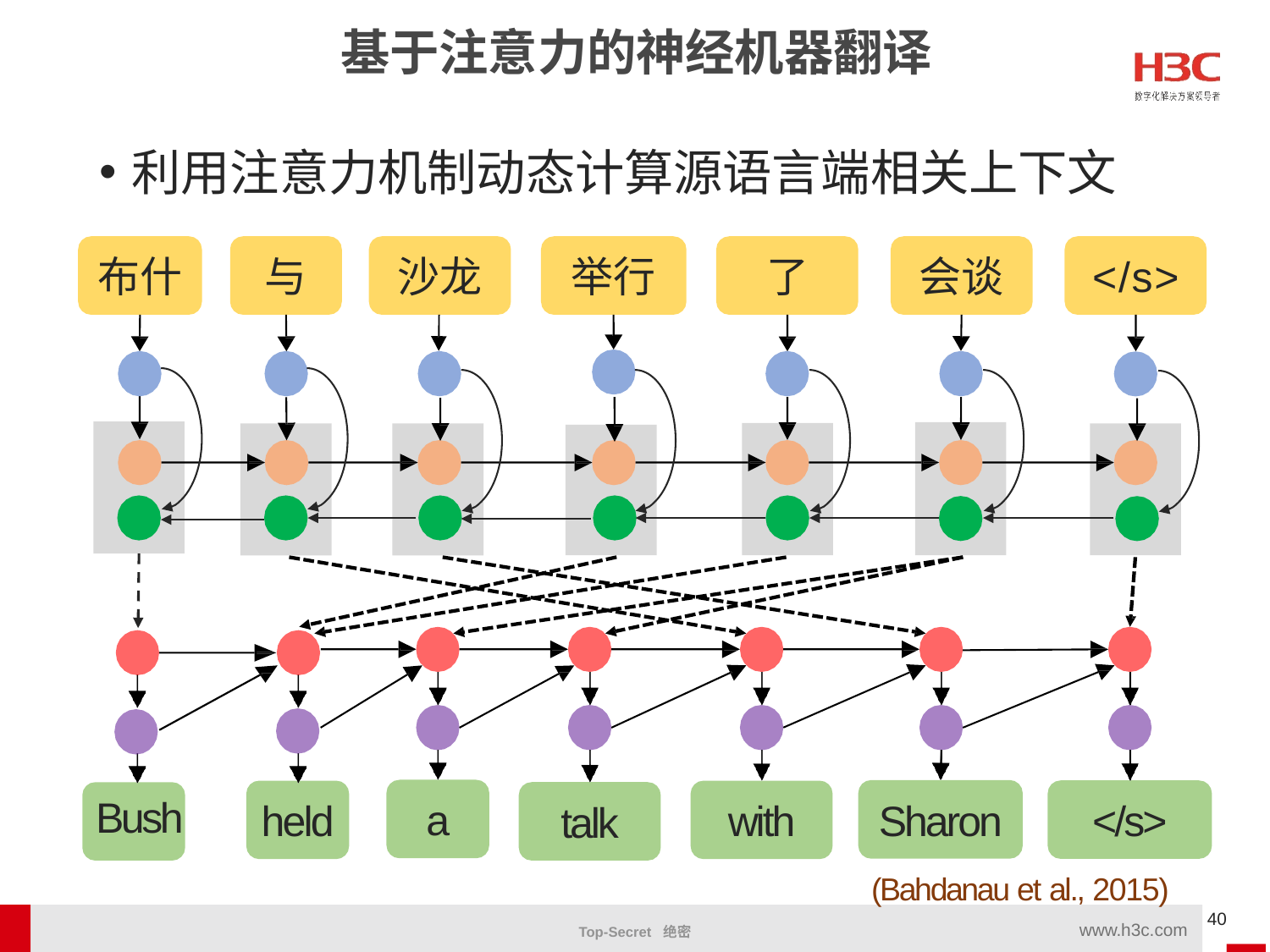

基于注意力的神经机器翻译
利用注意力机制动态计算源语言端相关上下文
布什
与
沙龙
举行
了
会谈
</s>

a
Sharon
</s>
held
with
talk

Bush
(Bahdanau et al., 2015)